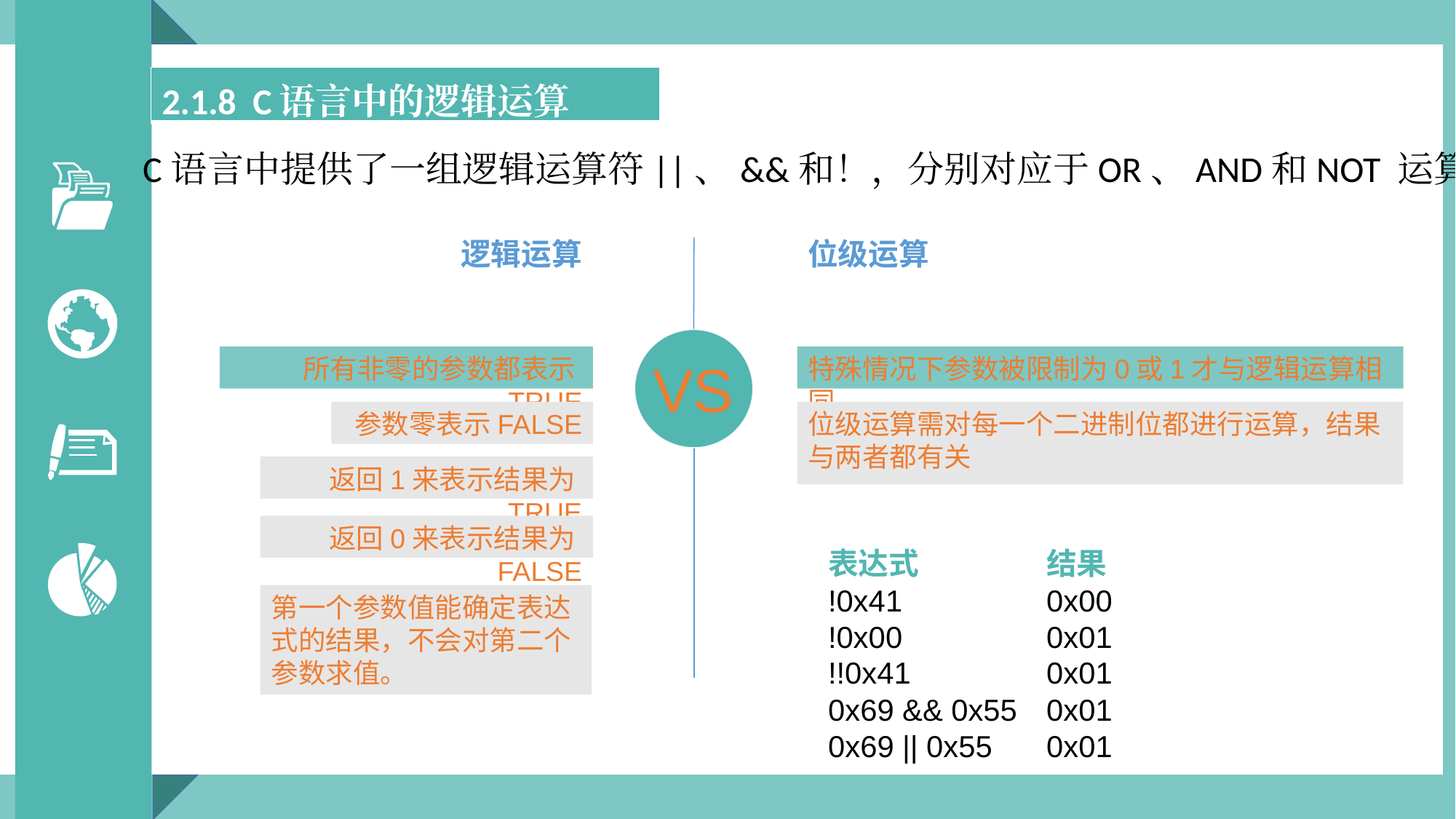

| 2.1.8 C语言中的逻辑运算 |
| --- |
C语言中提供了一组逻辑运算符||、&&和！，分别对应于OR、AND和NOT 运算。

逻辑运算
位级运算

所有非零的参数都表示TRUE
VS
特殊情况下参数被限制为0或1才与逻辑运算相同
参数零表示FALSE
位级运算需对每一个二进制位都进行运算，结果与两者都有关
返回1来表示结果为TRUE
返回0来表示结果为FALSE
表达式 		结果
!0x41 		0x00
!0x00 		0x01
!!0x41 		0x01
0x69 && 0x55 	0x01
0x69 || 0x55 	0x01
第一个参数值能确定表达式的结果，不会对第二个参数求值。